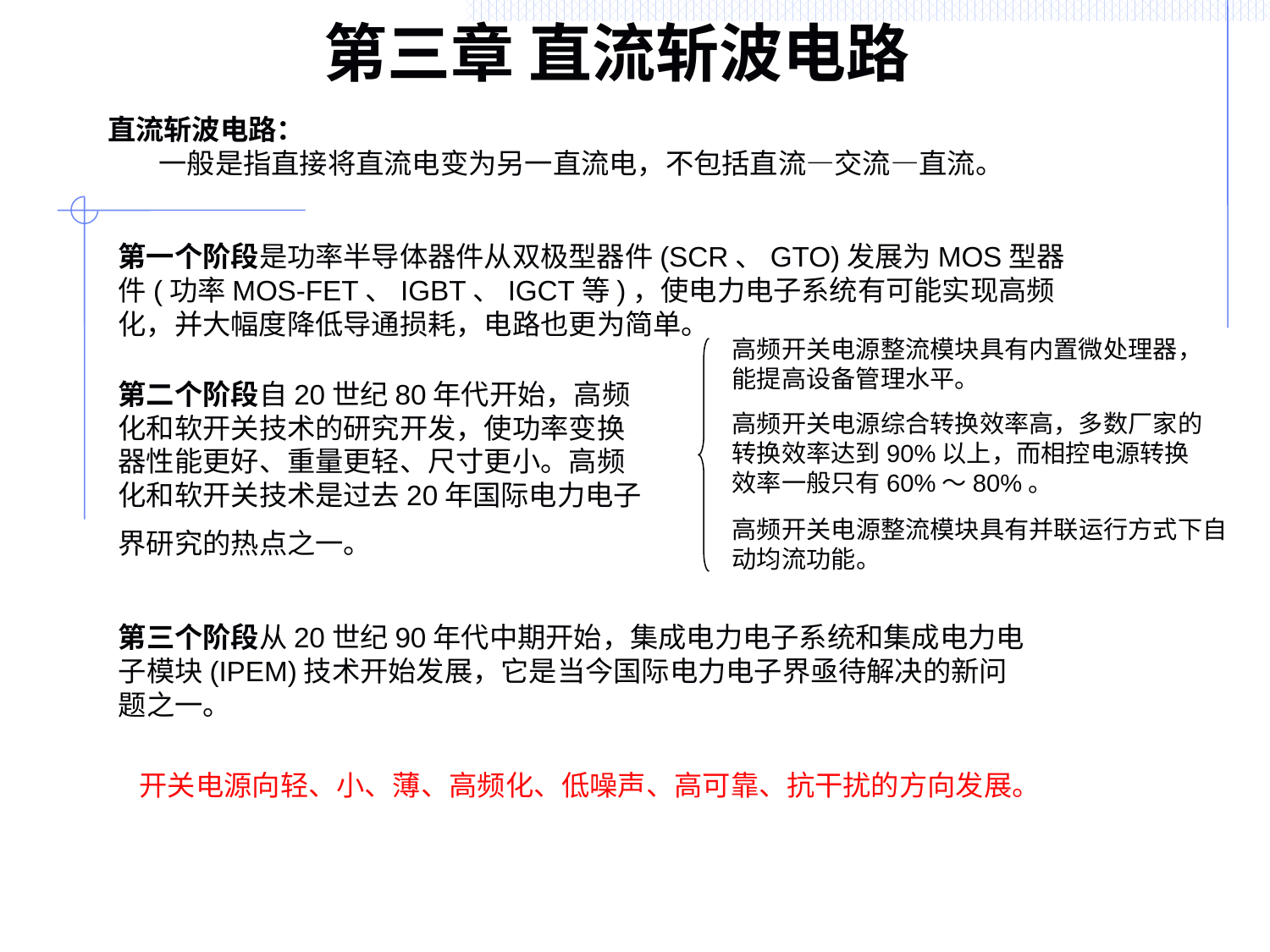

# 第三章 直流斩波电路
直流斩波电路：
       一般是指直接将直流电变为另一直流电，不包括直流—交流—直流。

第一个阶段是功率半导体器件从双极型器件(SCR、GTO)发展为MOS型器件(功率MOS-FET、IGBT、IGCT等)，使电力电子系统有可能实现高频化，并大幅度降低导通损耗，电路也更为简单。
高频开关电源整流模块具有内置微处理器，能提高设备管理水平。

高频开关电源综合转换效率高，多数厂家的转换效率达到90%以上，而相控电源转换效率一般只有60%～80%。
高频开关电源整流模块具有并联运行方式下自动均流功能。
第二个阶段自20世纪80年代开始，高频化和软开关技术的研究开发，使功率变换器性能更好、重量更轻、尺寸更小。高频化和软开关技术是过去20年国际电力电子界研究的热点之一。
第三个阶段从20世纪90年代中期开始，集成电力电子系统和集成电力电子模块(IPEM)技术开始发展，它是当今国际电力电子界亟待解决的新问题之一。
开关电源向轻、小、薄、高频化、低噪声、高可靠、抗干扰的方向发展。